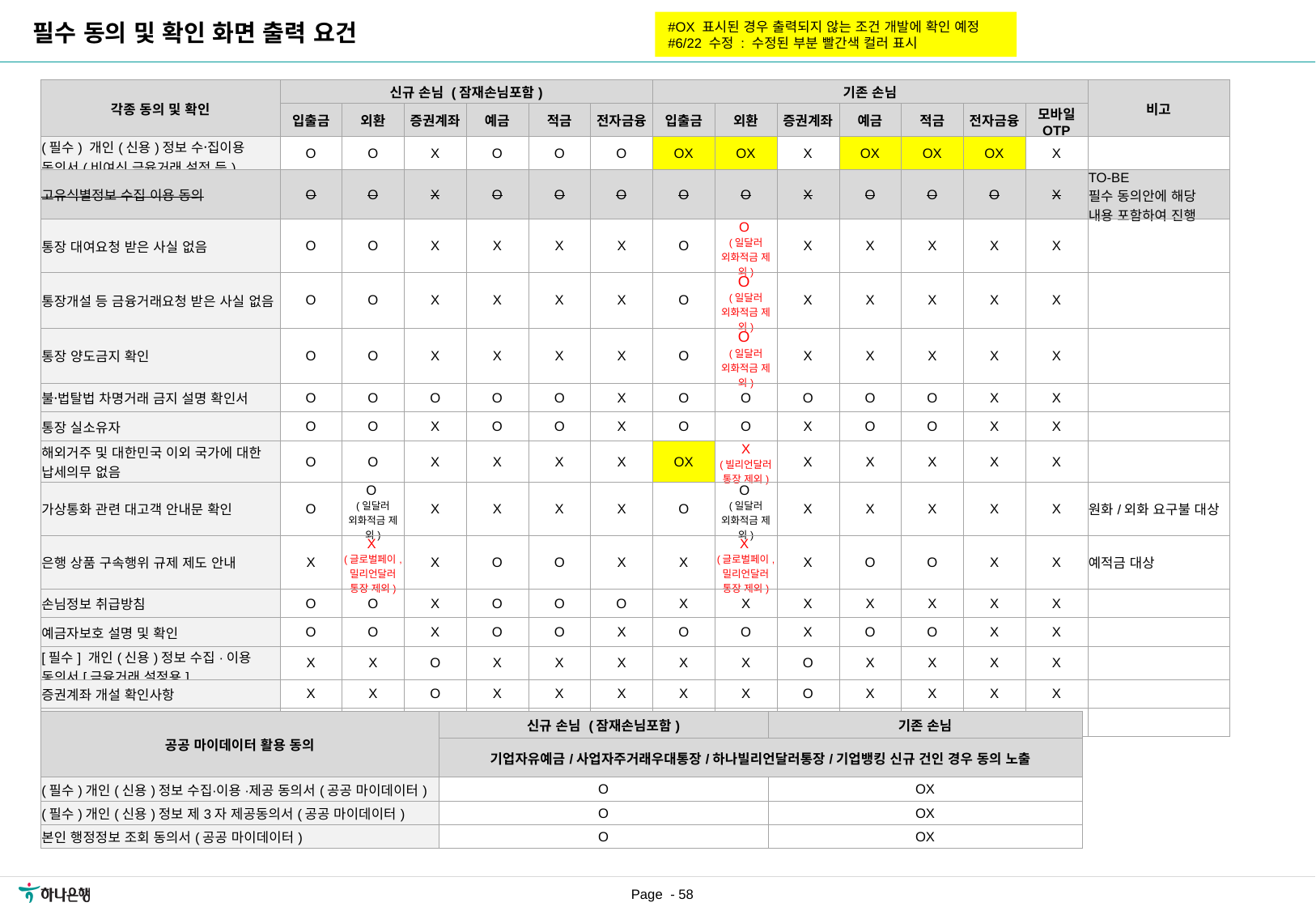

필수 동의 및 확인 화면 출력 요건
#OX 표시된 경우 출력되지 않는 조건 개발에 확인 예정
#6/22 수정 : 수정된 부분 빨간색 컬러 표시
| 각종 동의 및 확인 | 신규 손님 (잠재손님포함) |  |  |  |  |  | 기존 손님 |  |  |  |  |  |  | 비고 |
| --- | --- | --- | --- | --- | --- | --- | --- | --- | --- | --- | --- | --- | --- | --- |
|  | 입출금 | 외환 | 증권계좌 | 예금 | 적금 | 전자금융 | 입출금 | 외환 | 증권계좌 | 예금 | 적금 | 전자금융 | 모바일 OTP |  |
| (필수) 개인(신용)정보 수집〮이용 동의서(비여신 금융거래 설정 등) | O | O | X | O | O | O | OX | OX | X | OX | OX | OX | X |  |
| 고유식별정보 수집 이용 동의 | O | O | X | O | O | O | O | O | X | O | O | O | X | TO-BE 필수 동의안에 해당 내용 포함하여 진행 |
| 통장 대여요청 받은 사실 없음 | O | O | X | X | X | X | O | O (일달러 외화적금 제외) | X | X | X | X | X |  |
| 통장개설 등 금융거래요청 받은 사실 없음 | O | O | X | X | X | X | O | O (일달러 외화적금 제외) | X | X | X | X | X |  |
| 통장 양도금지 확인 | O | O | X | X | X | X | O | O (일달러 외화적금 제외) | X | X | X | X | X |  |
| 불법〮탈법 차명거래 금지 설명 확인서 | O | O | O | O | O | X | O | O | O | O | O | X | X |  |
| 통장 실소유자 | O | O | X | O | O | X | O | O | X | O | O | X | X |  |
| 해외거주 및 대한민국 이외 국가에 대한 납세의무 없음 | O | O | X | X | X | X | OX | X (빌리언달러 통장 제외) | X | X | X | X | X |  |
| 가상통화 관련 대고객 안내문 확인 | O | O (일달러 외화적금 제외) | X | X | X | X | O | O (일달러 외화적금 제외) | X | X | X | X | X | 원화/외화 요구불 대상 |
| 은행 상품 구속행위 규제 제도 안내 | X | X (글로벌페이, 밀리언달러 통장 제외) | X | O | O | X | X | X (글로벌페이, 밀리언달러 통장 제외) | X | O | O | X | X | 예적금 대상 |
| 손님정보 취급방침 | O | O | X | O | O | O | X | X | X | X | X | X | X |  |
| 예금자보호 설명 및 확인 | O | O | X | O | O | X | O | O | X | O | O | X | X |  |
| [필수] 개인(신용)정보 수집·이용 동의서[금융거래 설정용] | X | X | O | X | X | X | X | X | O | X | X | X | X |  |
| 증권계좌 개설 확인사항 | X | X | O | X | X | X | X | X | O | X | X | X | X |  |
| 금융거래 정보제공 동의서 | X | X | O | X | X | X | X | X | O | X | X | X | X |  |
| 공공 마이데이터 활용 동의 | 신규 손님 (잠재손님포함) | 기존 손님 |
| --- | --- | --- |
|  | 기업자유예금/사업자주거래우대통장/하나빌리언달러통장/기업뱅킹 신규 건인 경우 동의 노출 |  |
| (필수)개인(신용)정보 수집∙이용 ∙제공 동의서(공공 마이데이터) | O | OX |
| (필수)개인(신용)정보 제3자 제공동의서(공공 마이데이터) | O | OX |
| 본인 행정정보 조회 동의서(공공 마이데이터) | O | OX |